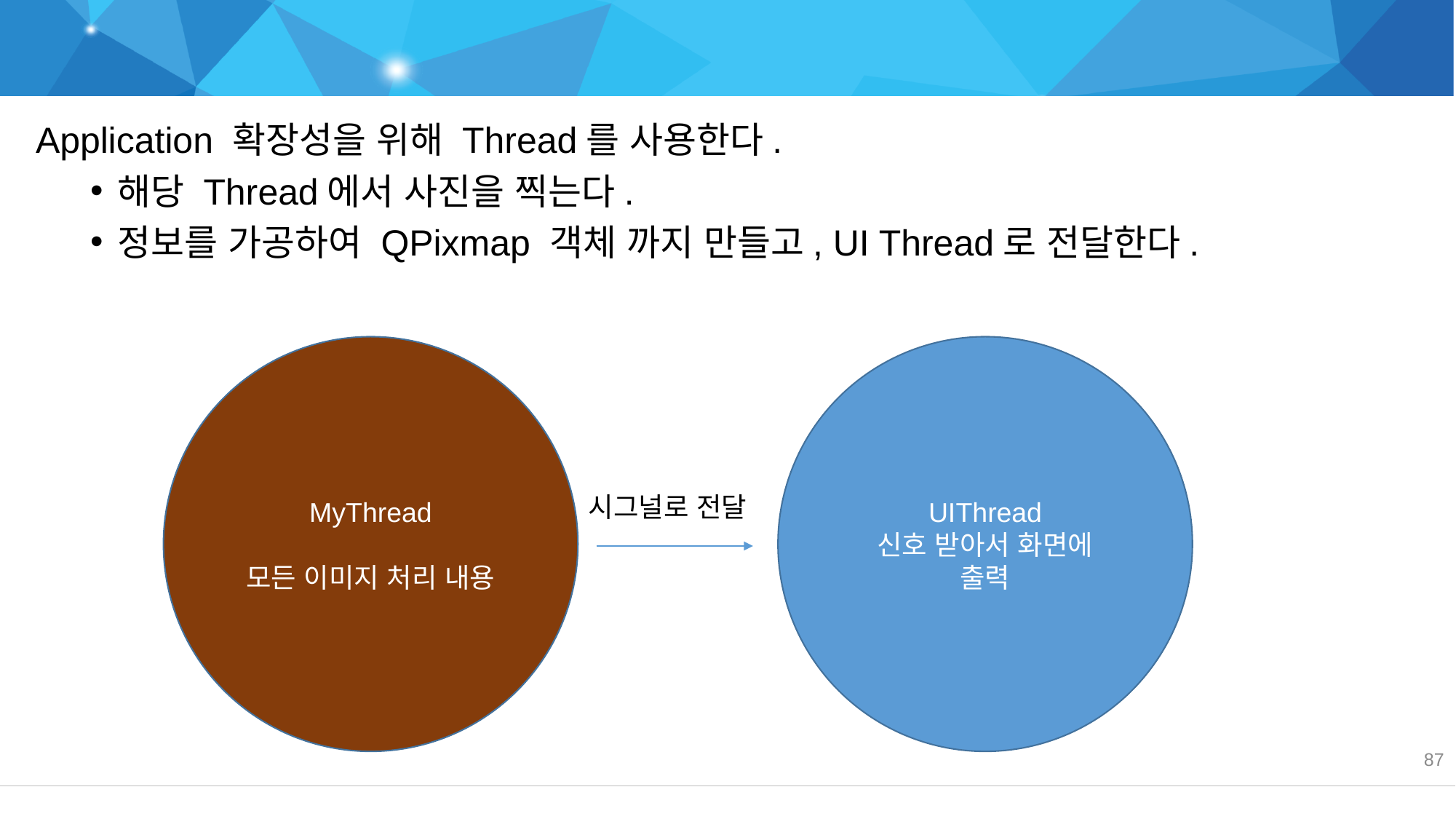

타이머 대신 Thread 이용하기
Application 확장성을 위해 Thread를 사용한다.
해당 Thread에서 사진을 찍는다.
정보를 가공하여 QPixmap 객체 까지 만들고, UI Thread로 전달한다.

MyThread

모든 이미지 처리 내용
UIThread
신호 받아서 화면에 출력
시그널로 전달
87